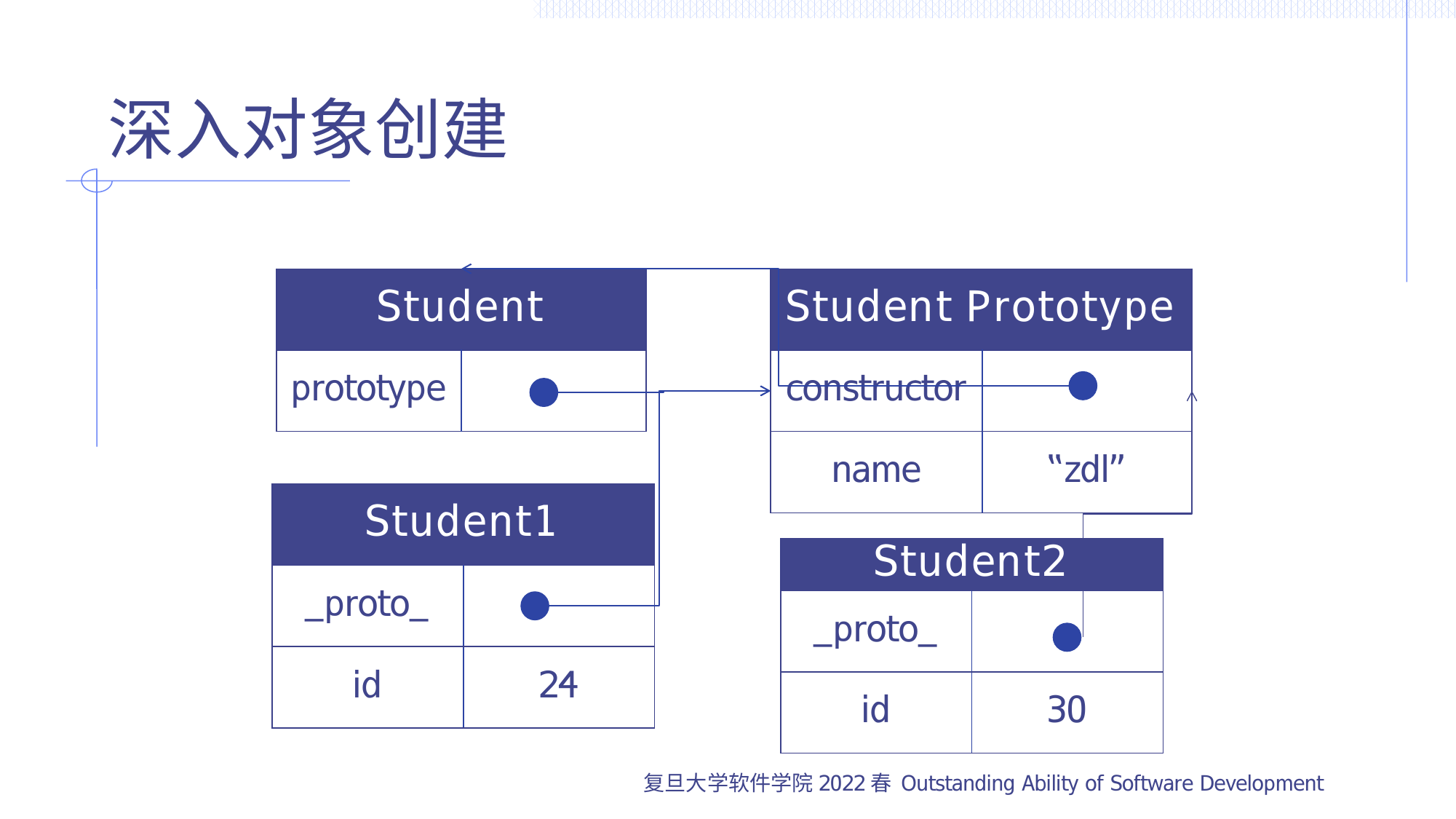

# 深入对象创建
| Student |  |
| --- | --- |
| prototype |  |
| Student Prototype |  |
| --- | --- |
| constructor |  |
| name | “zdl” |

| Student1 |  |
| --- | --- |
| \_proto\_ |  |
| id | 24 |
| Student2 |  |
| --- | --- |
| \_proto\_ |  |
| id | 30 |